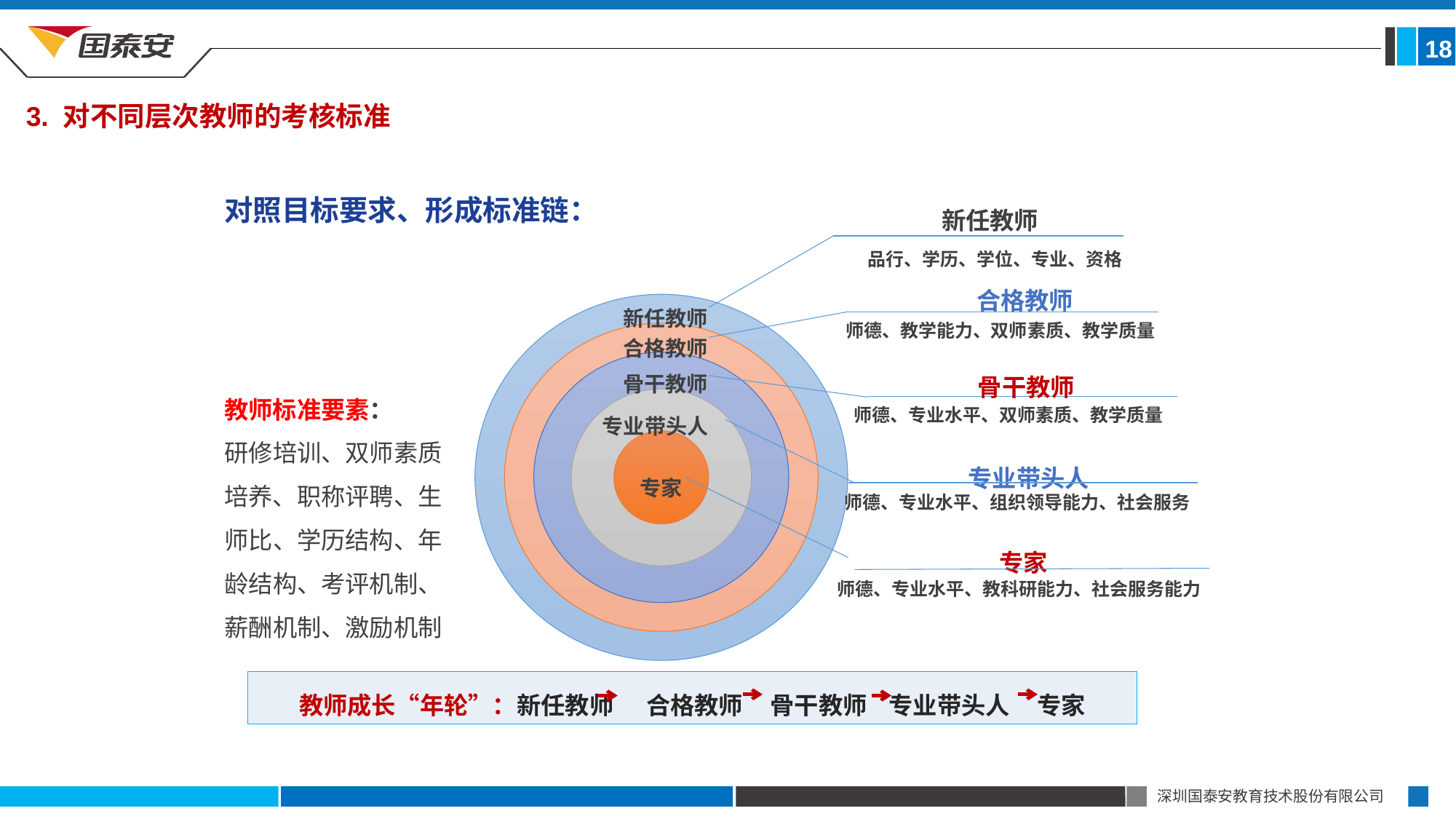

18
3. 对不同层次教师的考核标准
新任教师
对照目标要求、形成标准链：
品行、学历、学位、专业、资格
合格教师
新任教师

合格教师

骨干教师
骨干教师
教师标准要素：
研修培训、双师素质培养、职称评聘、生师比、学历结构、年龄结构、考评机制、薪酬机制、激励机制

专业带头人

专业带头人
专家
专家
师德、教学能力、双师素质、教学质量
师德、专业水平、双师素质、教学质量
师德、专业水平、组织领导能力、社会服务
师德、专业水平、教科研能力、社会服务能力
教师成长“年轮”：新任教师      合格教师     骨干教师    专业带头人     专家